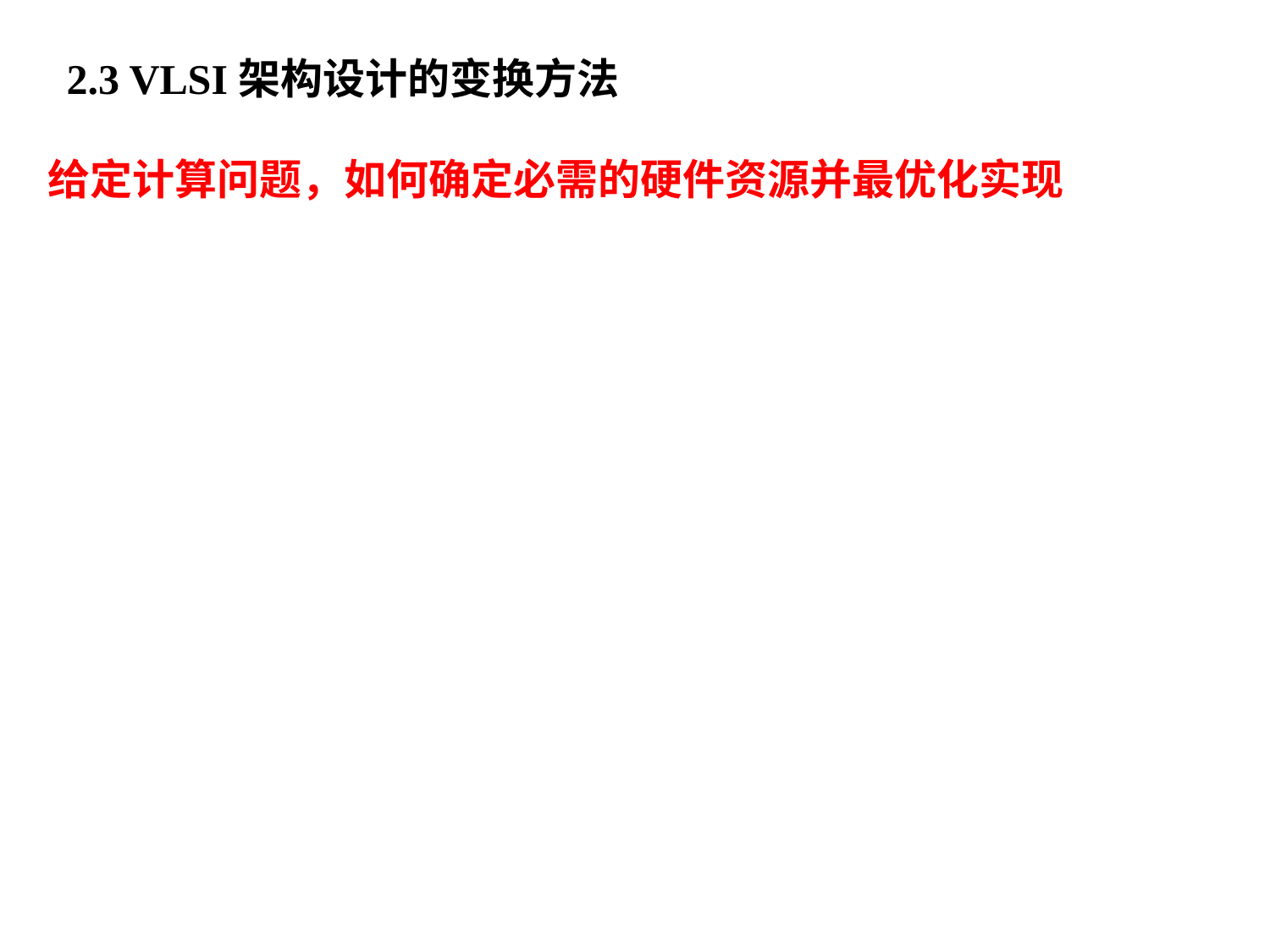

2.3 VLSI架构设计的变换方法
给定计算问题，如何确定必需的硬件资源并最优化实现